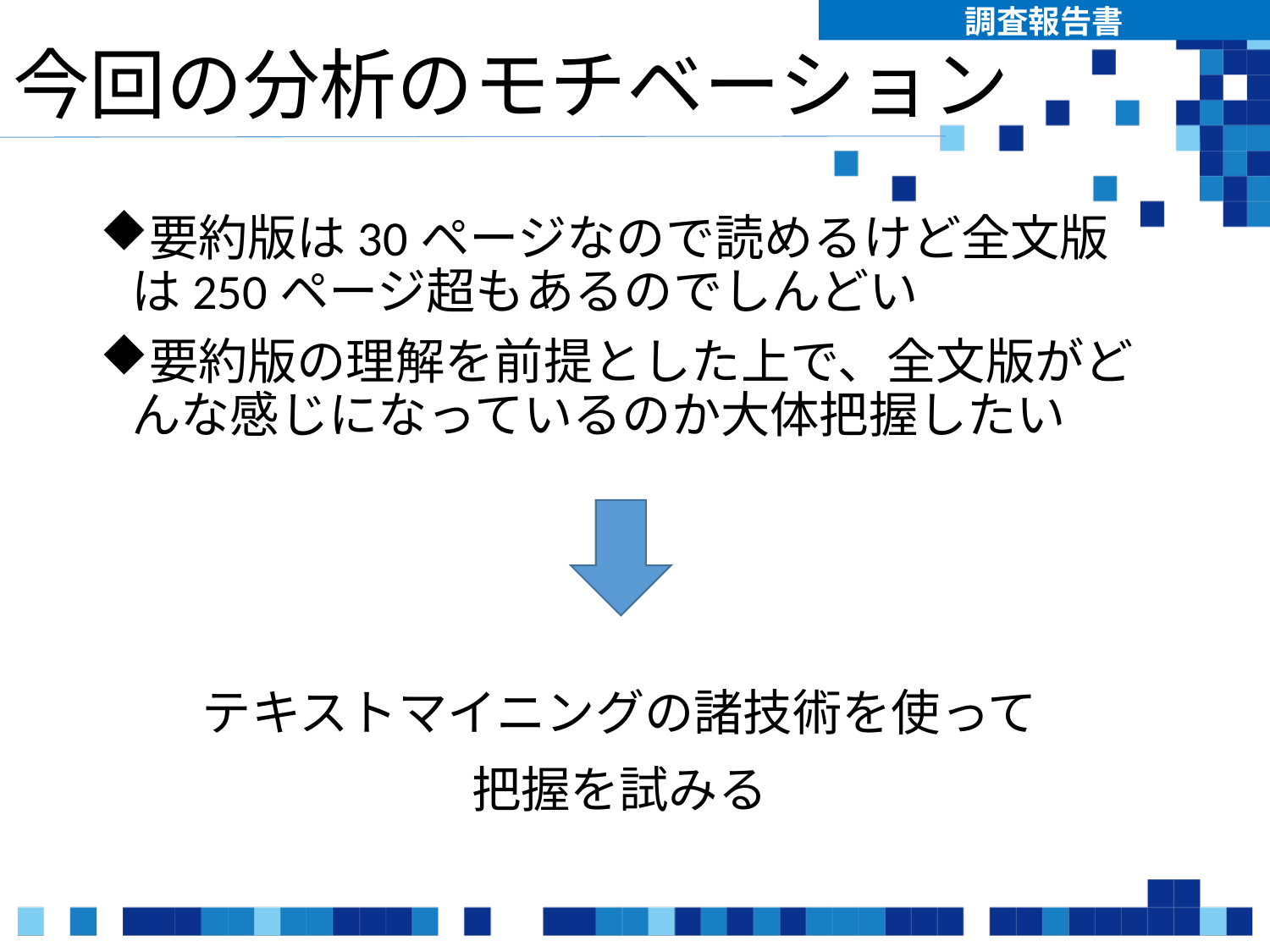

調査報告書
# 今回の分析のモチベーション
要約版は30ページなので読めるけど全文版は250ページ超もあるのでしんどい
要約版の理解を前提とした上で、全文版がどんな感じになっているのか大体把握したい

テキストマイニングの諸技術を使って
把握を試みる